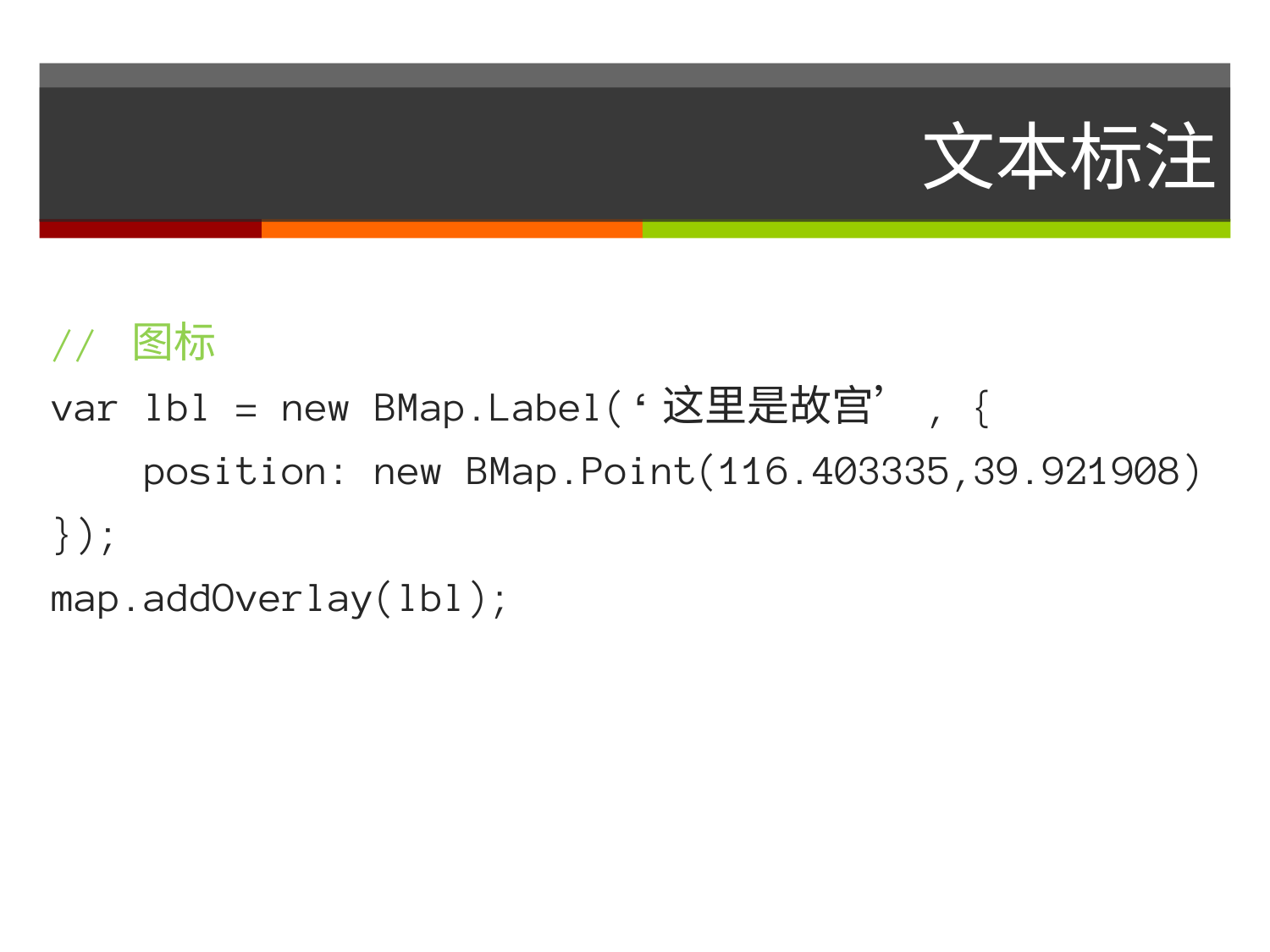

# 文本标注
// 图标
var lbl = new BMap.Label(‘这里是故宫’, {
    position: new BMap.Point(116.403335,39.921908)
});
map.addOverlay(lbl);